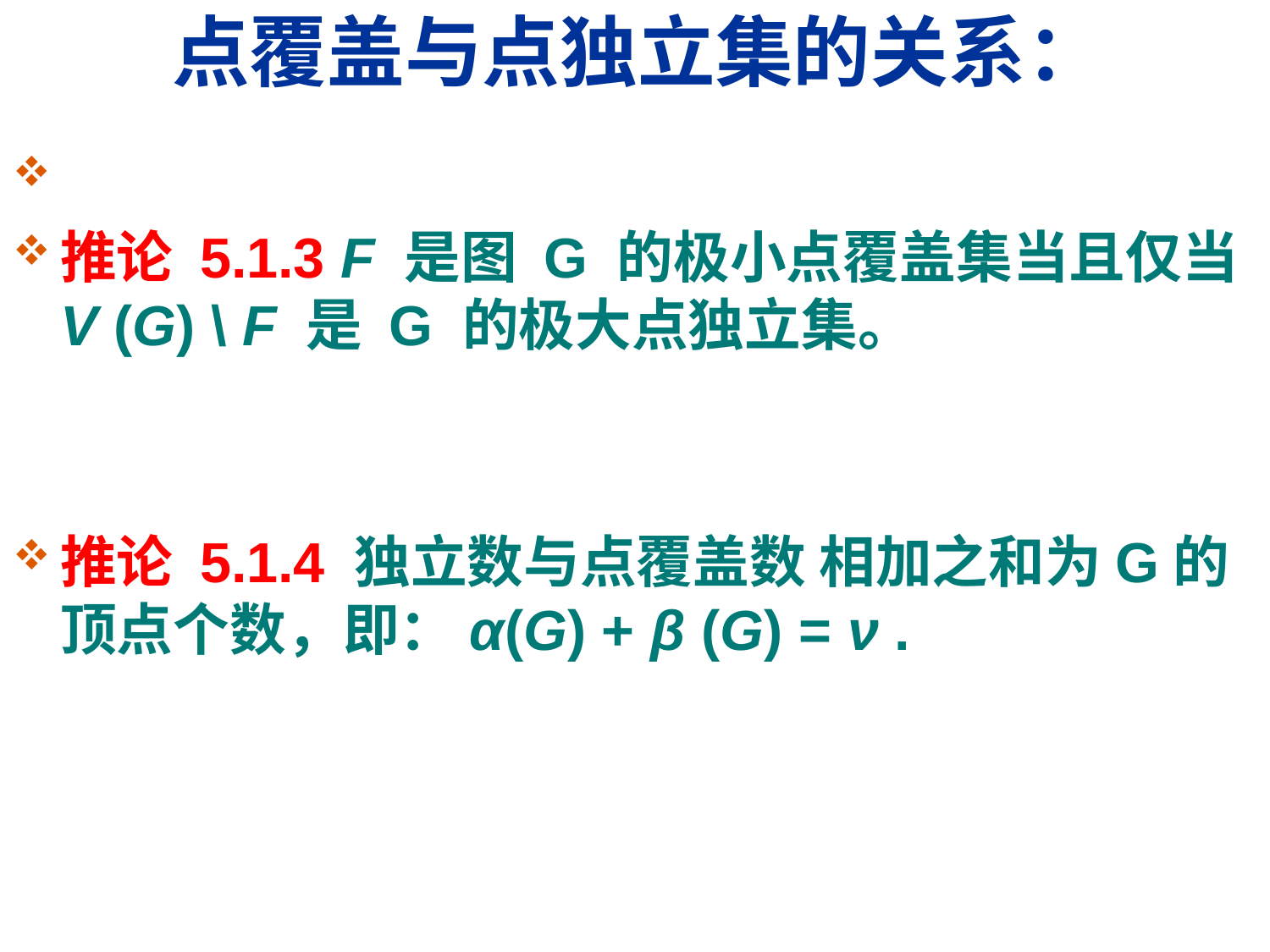

# 点覆盖与点独立集的关系：

推论 5.1.3 F 是图 G 的极小点覆盖集当且仅当V (G) \ F 是 G 的极大点独立集。

推论 5.1.4 独立数与点覆盖数 相加之和为G的顶点个数，即：α(G) + β (G) = ν .